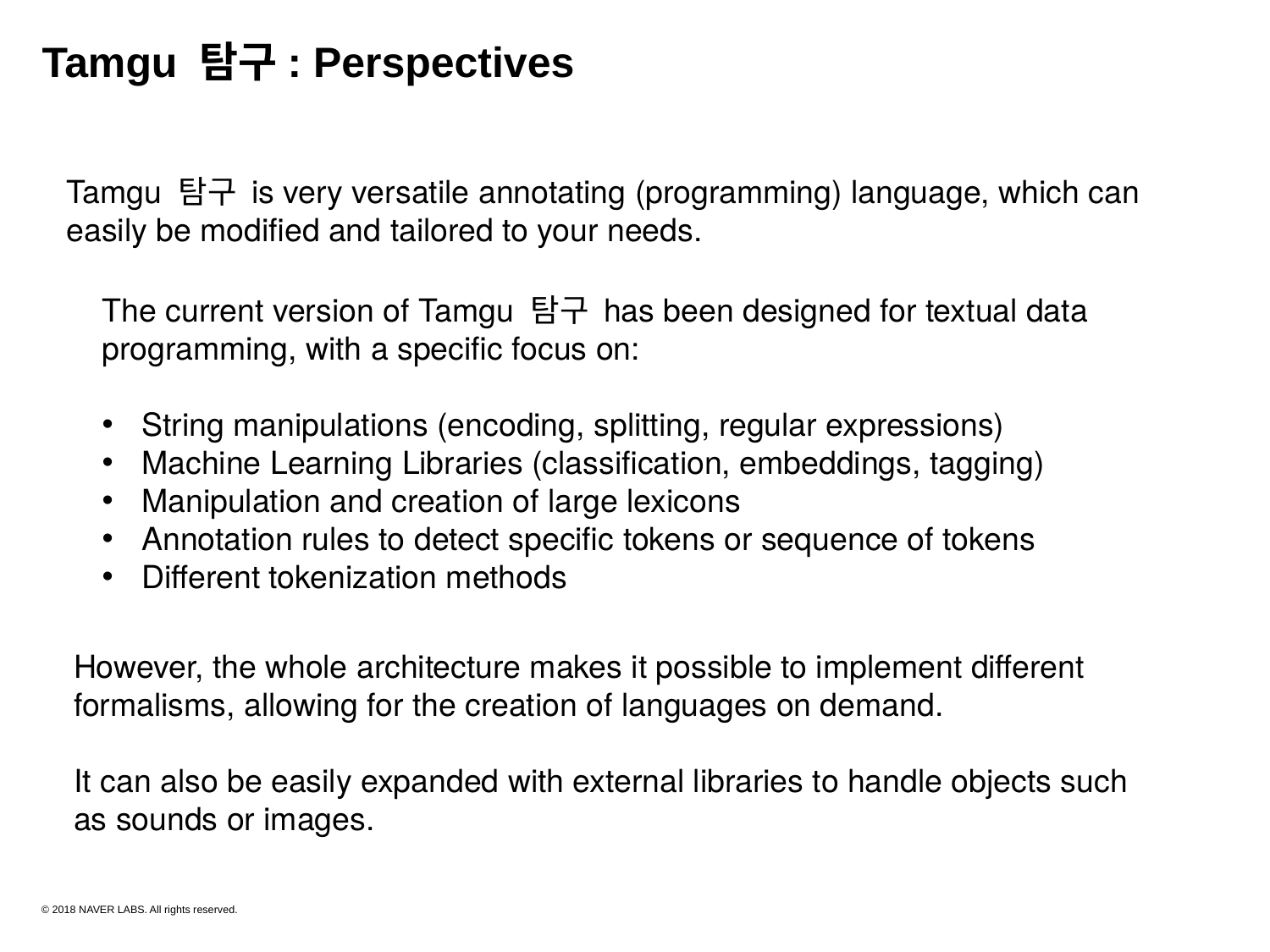

Tamgu 탐구: Perspectives
Tamgu 탐구 is very versatile annotating (programming) language, which can easily be modified and tailored to your needs.
The current version of Tamgu 탐구 has been designed for textual data programming, with a specific focus on:

String manipulations (encoding, splitting, regular expressions)
Machine Learning Libraries (classification, embeddings, tagging)
Manipulation and creation of large lexicons
Annotation rules to detect specific tokens or sequence of tokens
Different tokenization methods

However, the whole architecture makes it possible to implement different formalisms, allowing for the creation of languages on demand.

It can also be easily expanded with external libraries to handle objects such as sounds or images.